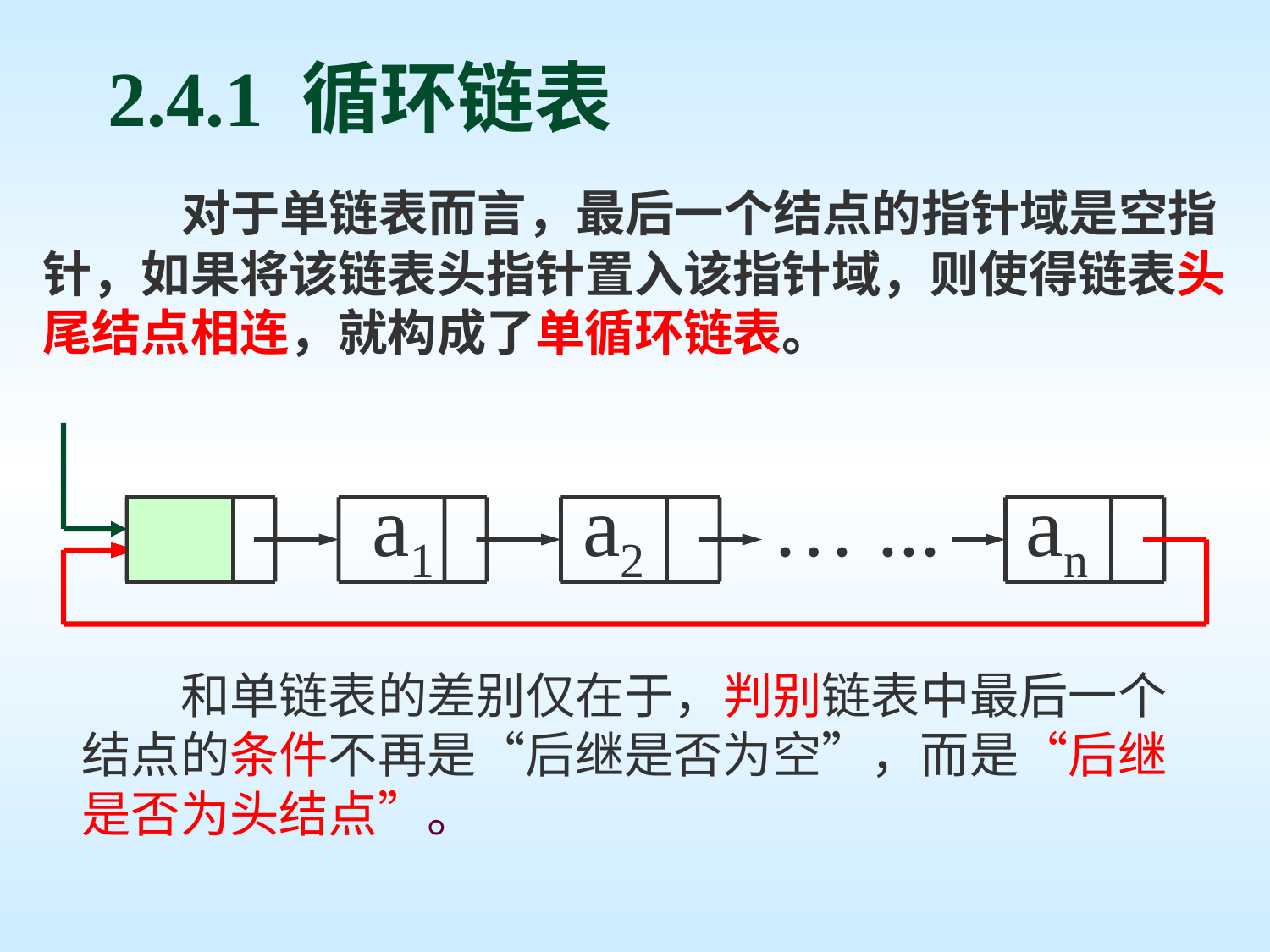

# 2.4.1 循环链表
 对于单链表而言，最后一个结点的指针域是空指针，如果将该链表头指针置入该指针域，则使得链表头尾结点相连，就构成了单循环链表。

   a1       a2      … ...    an

和单链表的差别仅在于，判别链表中最后一个结点的条件不再是“后继是否为空”，而是“后继是否为头结点”。